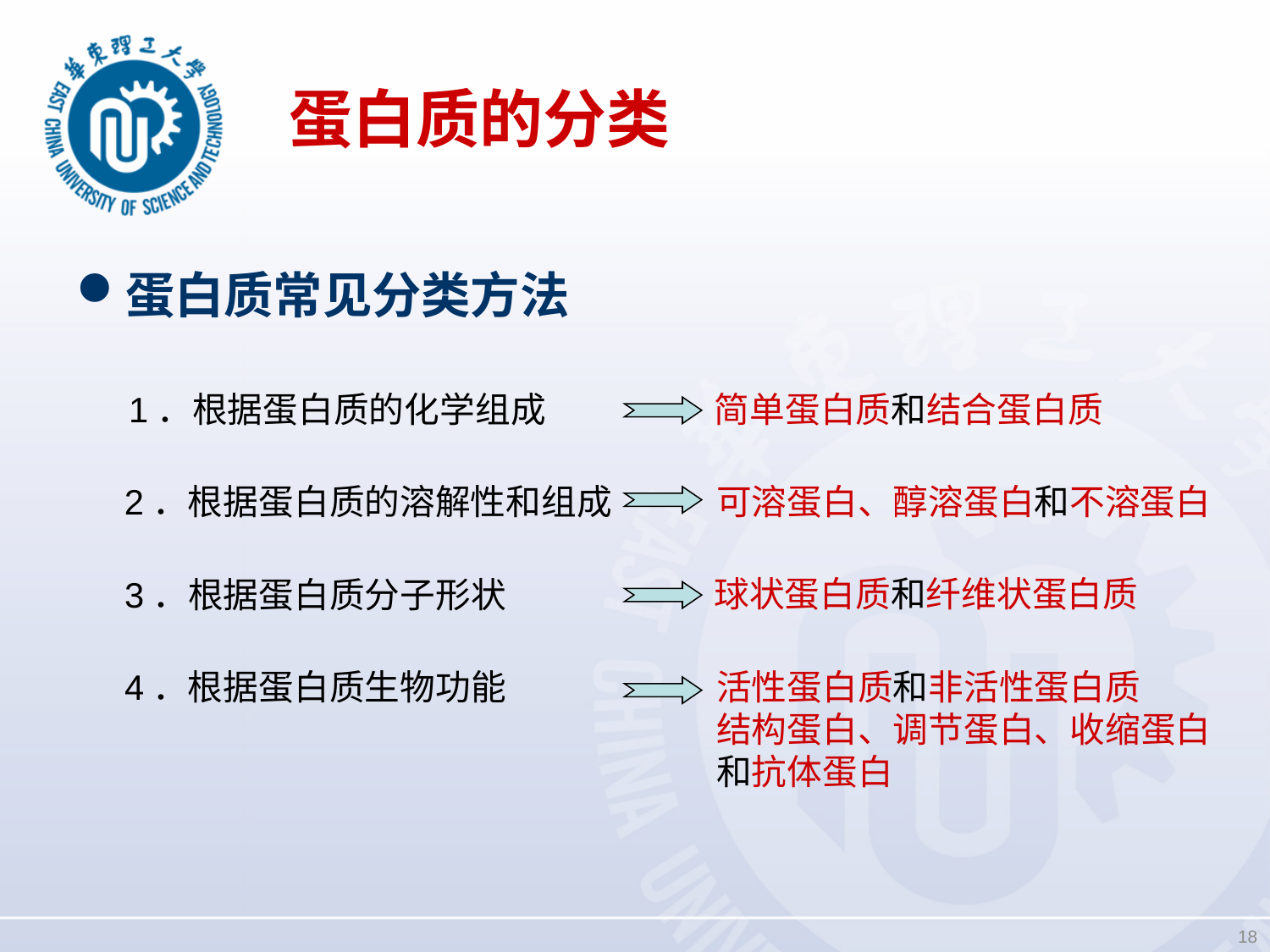

# 蛋白质的分类
蛋白质常见分类方法
1．根据蛋白质的化学组成
简单蛋白质和结合蛋白质

2．根据蛋白质的溶解性和组成
可溶蛋白、醇溶蛋白和不溶蛋白

球状蛋白质和纤维状蛋白质
3．根据蛋白质分子形状

活性蛋白质和非活性蛋白质
结构蛋白、调节蛋白、收缩蛋白
和抗体蛋白
4．根据蛋白质生物功能

18